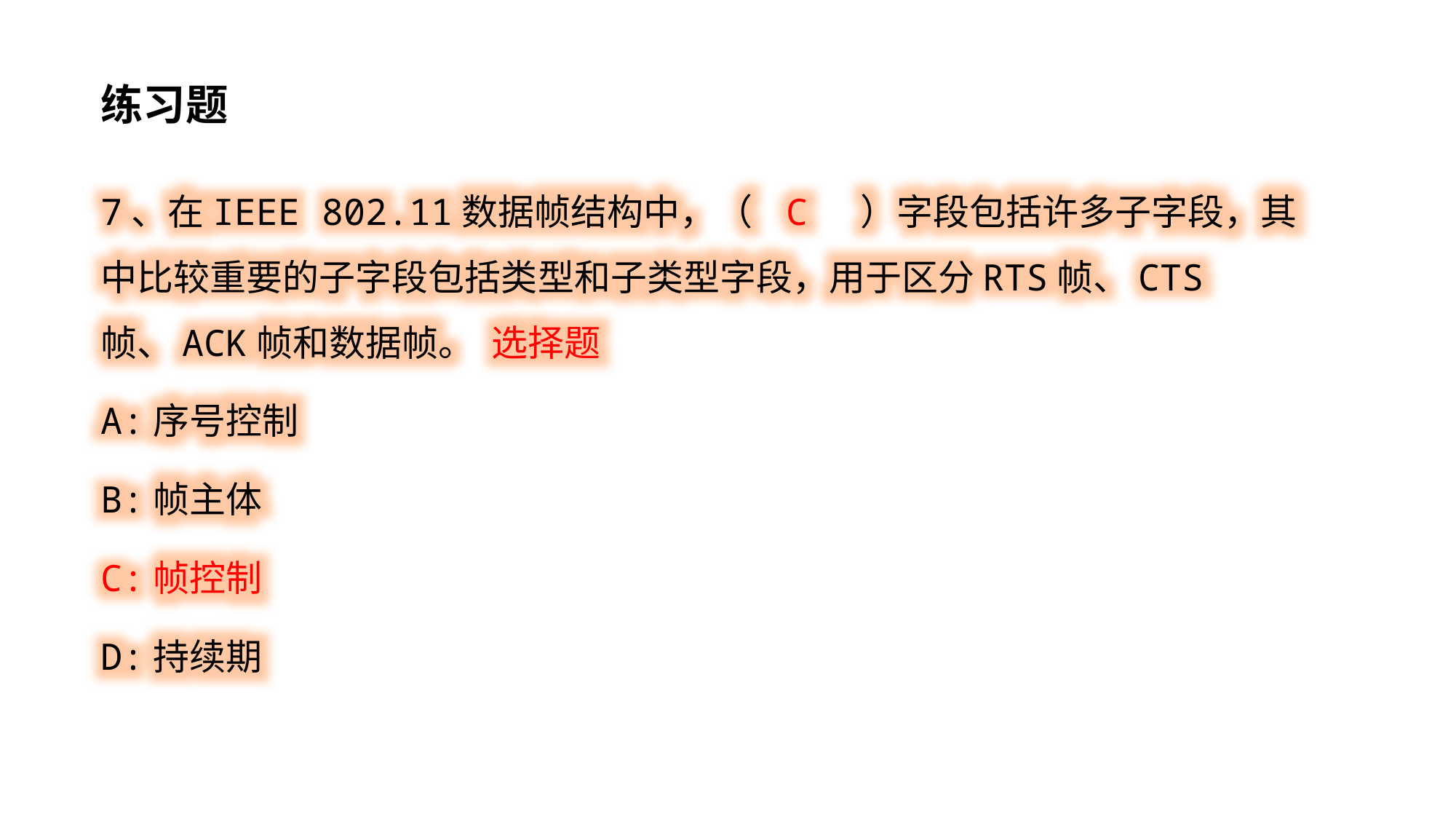

练习题
7、在IEEE 802.11数据帧结构中，（   C  ）字段包括许多子字段，其中比较重要的子字段包括类型和子类型字段，用于区分RTS帧、CTS帧、ACK帧和数据帧。  选择题

A:序号控制

B:帧主体

C:帧控制

D:持续期